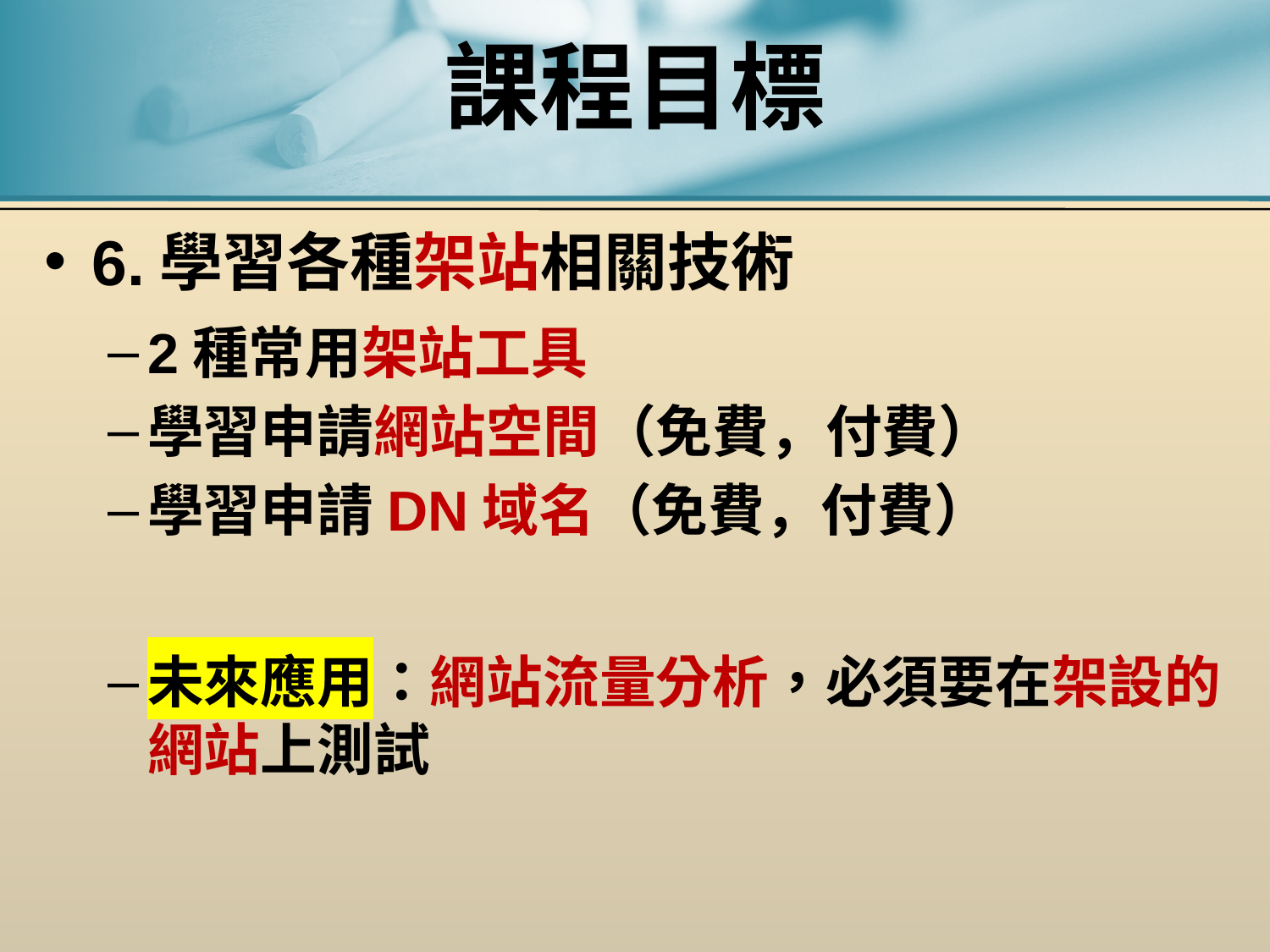

# 課程目標
6.學習各種架站相關技術
2種常用架站工具
學習申請網站空間（免費，付費）
學習申請DN域名（免費，付費）

未來應用：網站流量分析，必須要在架設的網站上測試